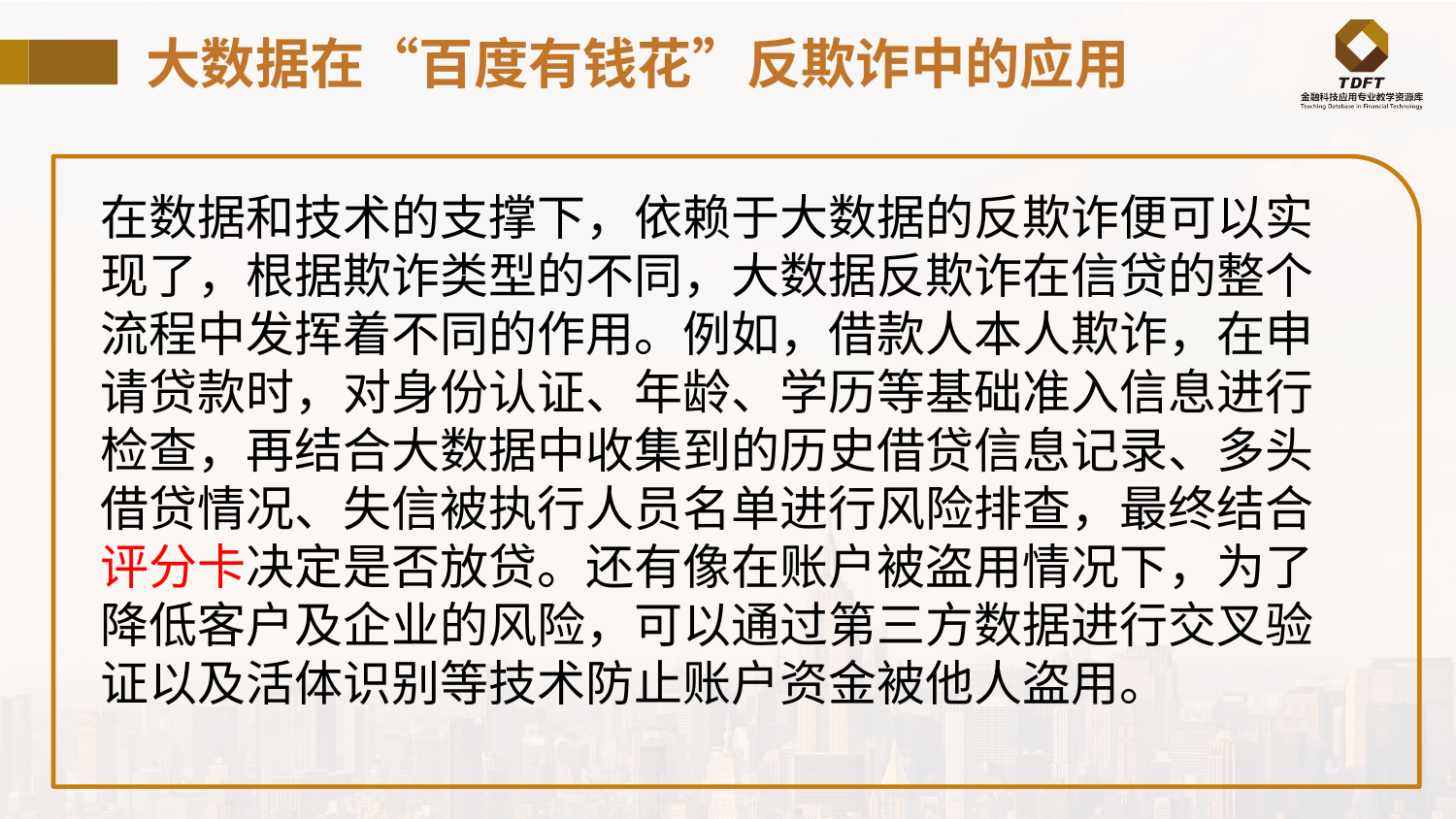

# 大数据在“百度有钱花”反欺诈中的应用

在数据和技术的支撑下，依赖于大数据的反欺诈便可以实现了，根据欺诈类型的不同，大数据反欺诈在信贷的整个流程中发挥着不同的作用。例如，借款人本人欺诈，在申请贷款时，对身份认证、年龄、学历等基础准入信息进行检查，再结合大数据中收集到的历史借贷信息记录、多头借贷情况、失信被执行人员名单进行风险排查，最终结合评分卡决定是否放贷。还有像在账户被盗用情况下，为了降低客户及企业的风险，可以通过第三方数据进行交叉验证以及活体识别等技术防止账户资金被他人盗用。